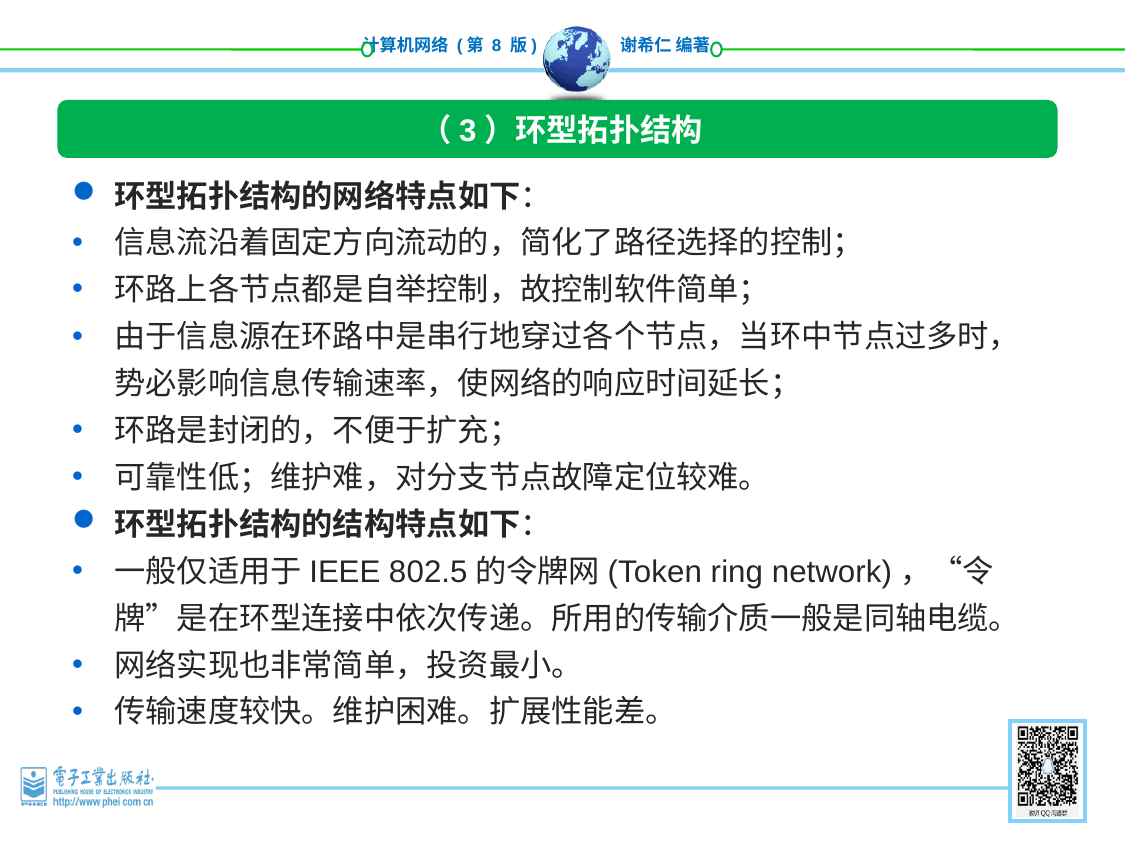

（3）环型拓扑结构
环型拓扑结构的网络特点如下：
信息流沿着固定方向流动的，简化了路径选择的控制；
环路上各节点都是自举控制，故控制软件简单；
由于信息源在环路中是串行地穿过各个节点，当环中节点过多时，势必影响信息传输速率，使网络的响应时间延长；
环路是封闭的，不便于扩充；
可靠性低；维护难，对分支节点故障定位较难。
环型拓扑结构的结构特点如下：
一般仅适用于IEEE 802.5的令牌网(Token ring network)，“令牌”是在环型连接中依次传递。所用的传输介质一般是同轴电缆。
网络实现也非常简单，投资最小。
传输速度较快。维护困难。扩展性能差。